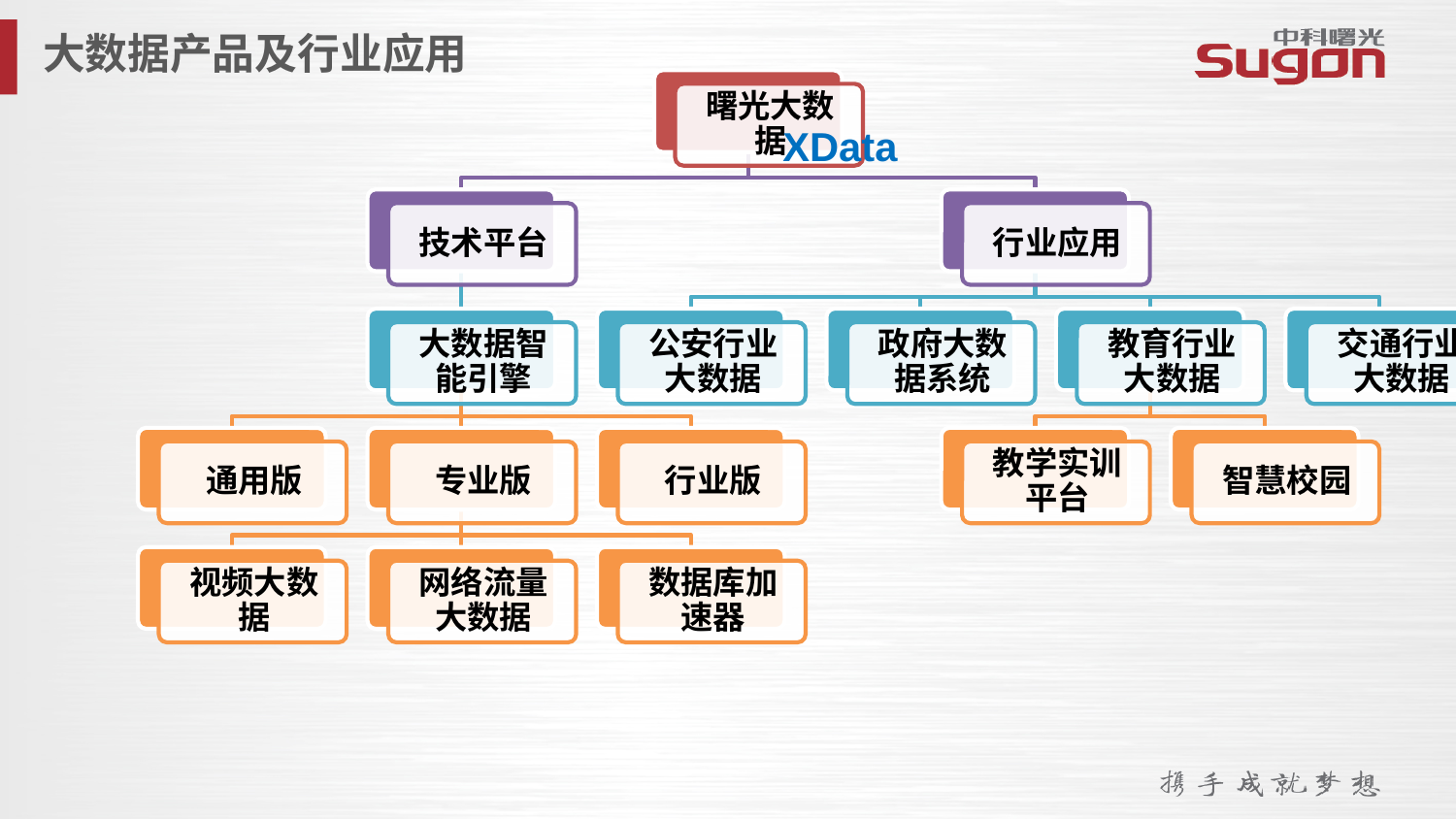

大数据产品及行业应用
曙光大数据
技术平台
大数据智能引擎
通用版
专业版
视频大数据
网络流量大数据
数据库加速器
行业版
行业应用
公安行业大数据
政府大数据系统
教育行业大数据
教学实训平台
智慧校园
交通行业大数据
XData